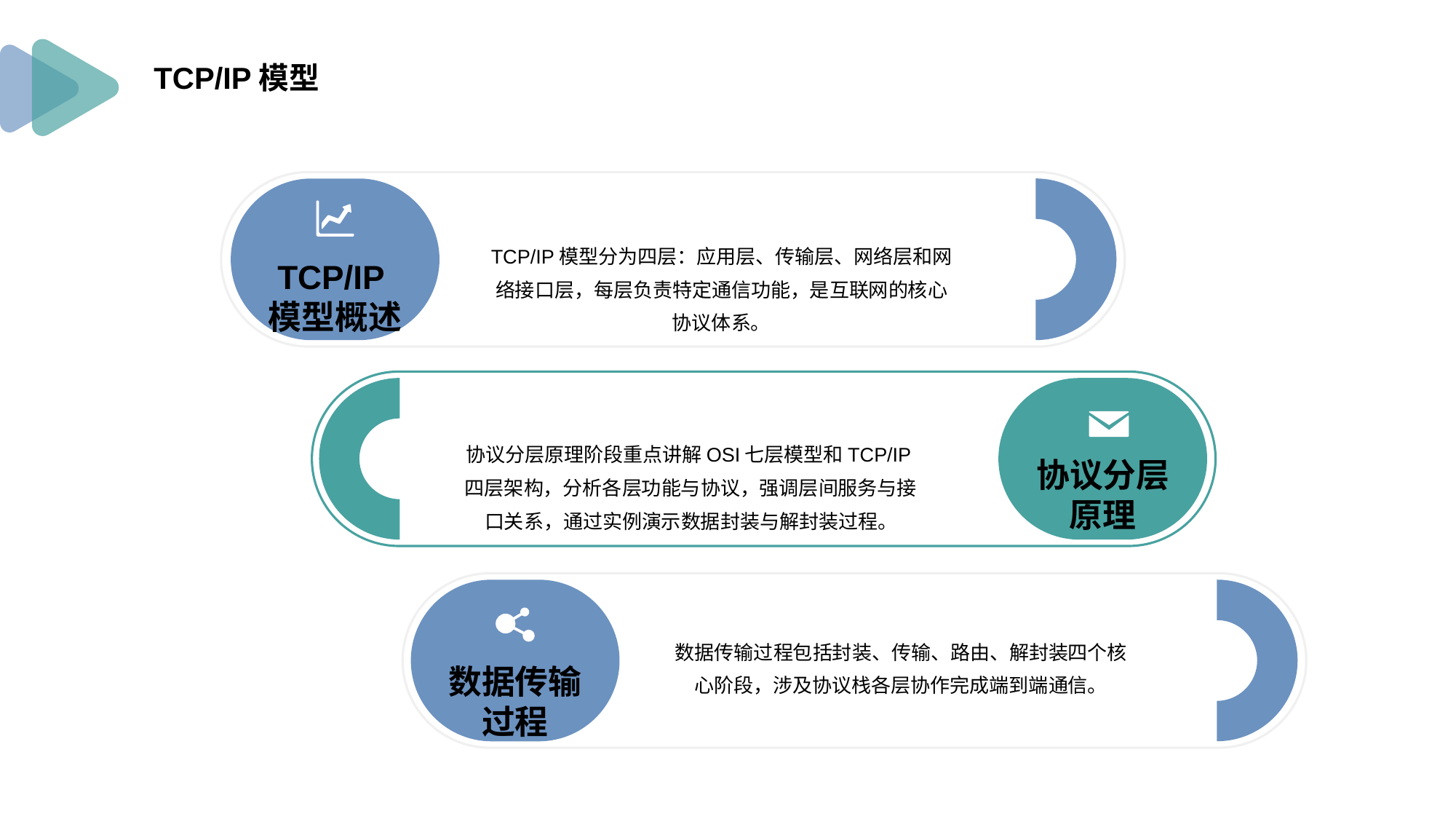

TCP/IP模型

TCP/IP模型分为四层：应用层、传输层、网络层和网络接口层，每层负责特定通信功能，是互联网的核心协议体系。
TCP/IP模型概述

协议分层原理阶段重点讲解OSI七层模型和TCP/IP四层架构，分析各层功能与协议，强调层间服务与接口关系，通过实例演示数据封装与解封装过程。
协议分层原理

数据传输过程包括封装、传输、路由、解封装四个核心阶段，涉及协议栈各层协作完成端到端通信。
数据传输过程